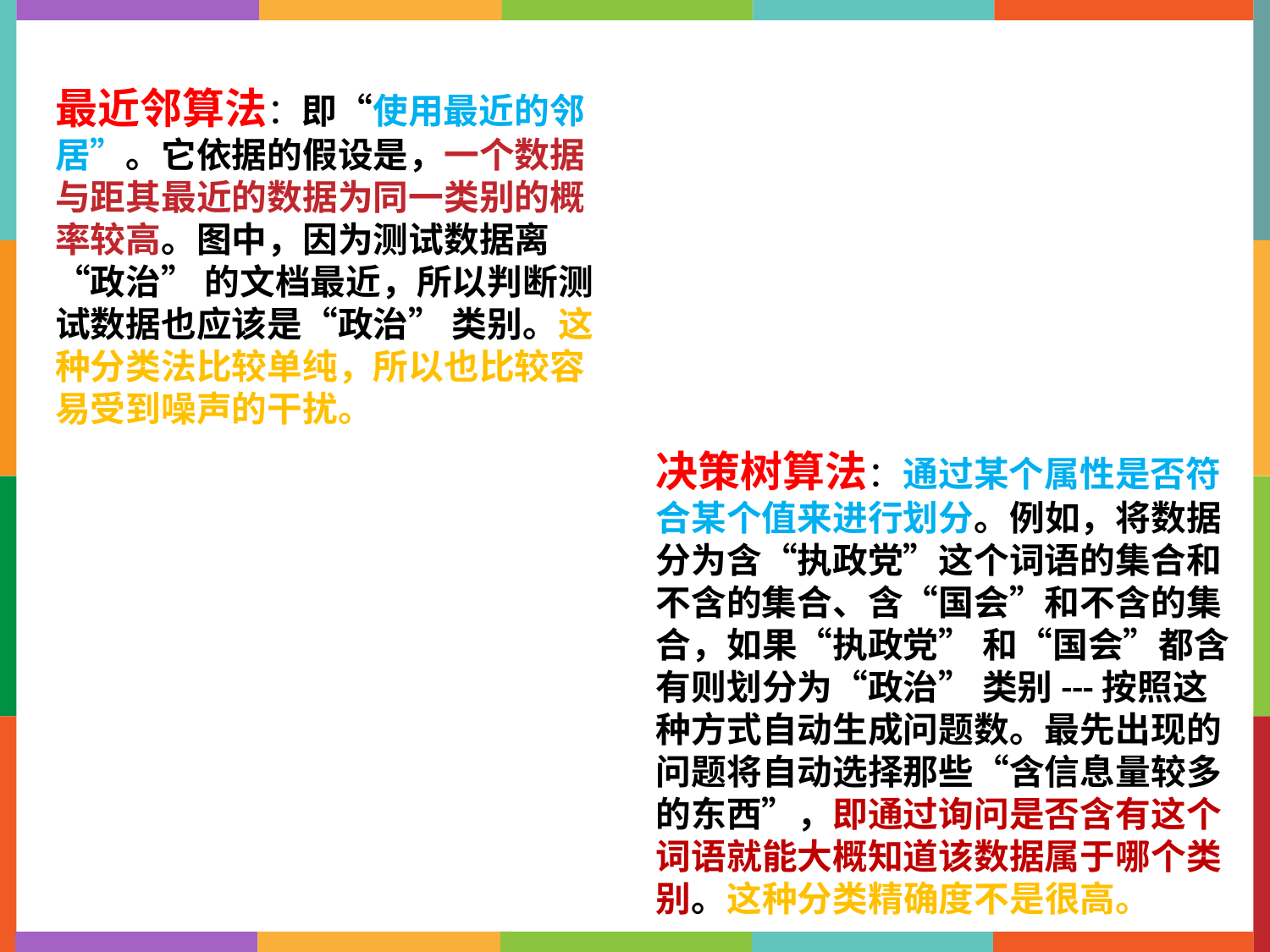

最近邻算法：即“使用最近的邻居”。它依据的假设是，一个数据与距其最近的数据为同一类别的概率较高。图中，因为测试数据离“政治” 的文档最近，所以判断测试数据也应该是“政治” 类别。这种分类法比较单纯，所以也比较容易受到噪声的干扰。
决策树算法：通过某个属性是否符合某个值来进行划分。例如，将数据分为含“执政党”这个词语的集合和不含的集合、含“国会”和不含的集合，如果“执政党” 和“国会”都含有则划分为“政治” 类别---按照这种方式自动生成问题数。最先出现的问题将自动选择那些“含信息量较多的东西”，即通过询问是否含有这个词语就能大概知道该数据属于哪个类别。这种分类精确度不是很高。